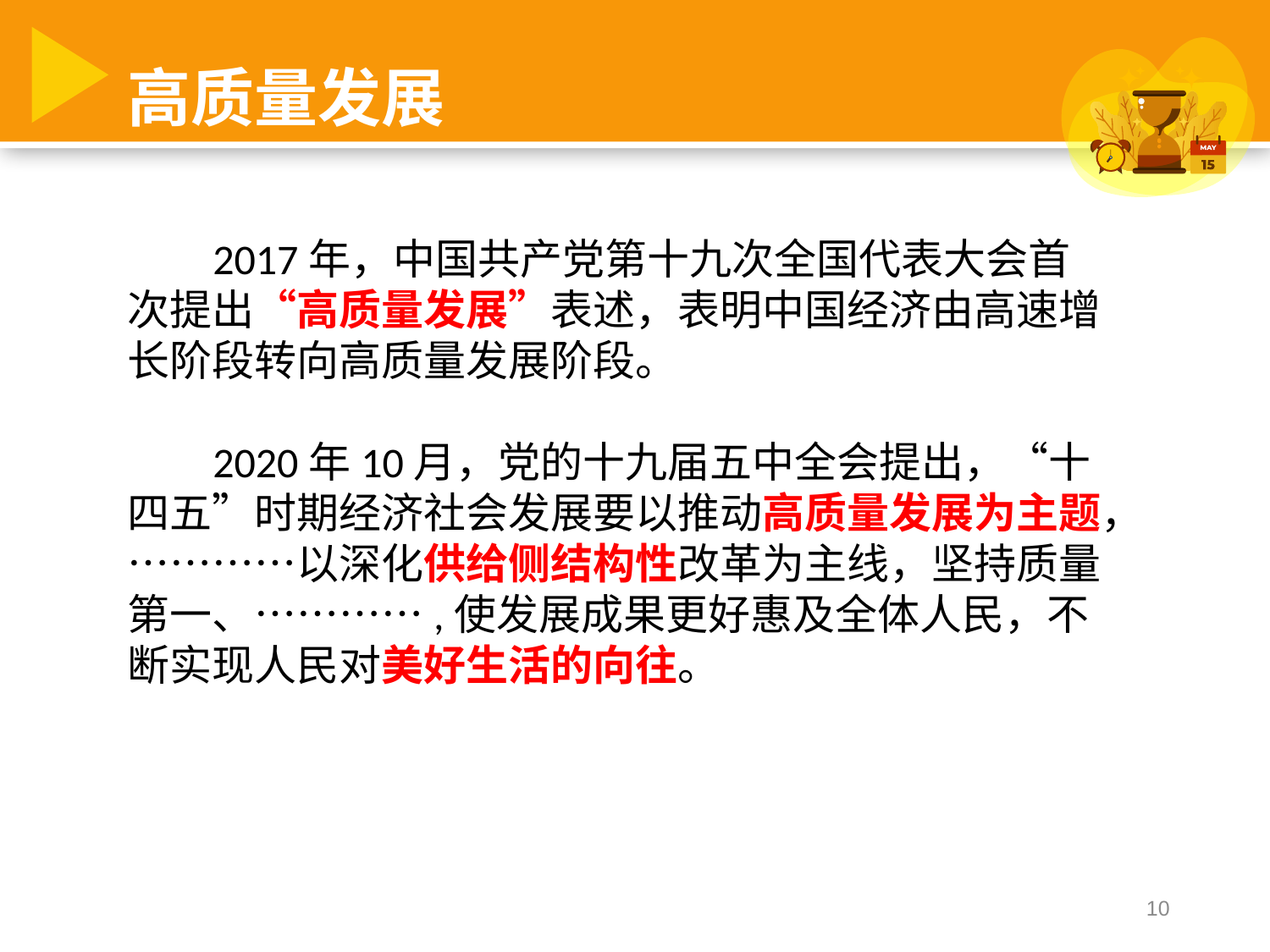

高质量发展

         2017年，中国共产党第十九次全国代表大会首次提出“高质量发展”表述，表明中国经济由高速增长阶段转向高质量发展阶段。

         2020年10月，党的十九届五中全会提出，“十四五”时期经济社会发展要以推动高质量发展为主题，…………以深化供给侧结构性改革为主线，坚持质量第一、…………,使发展成果更好惠及全体人民，不断实现人民对美好生活的向往。

10